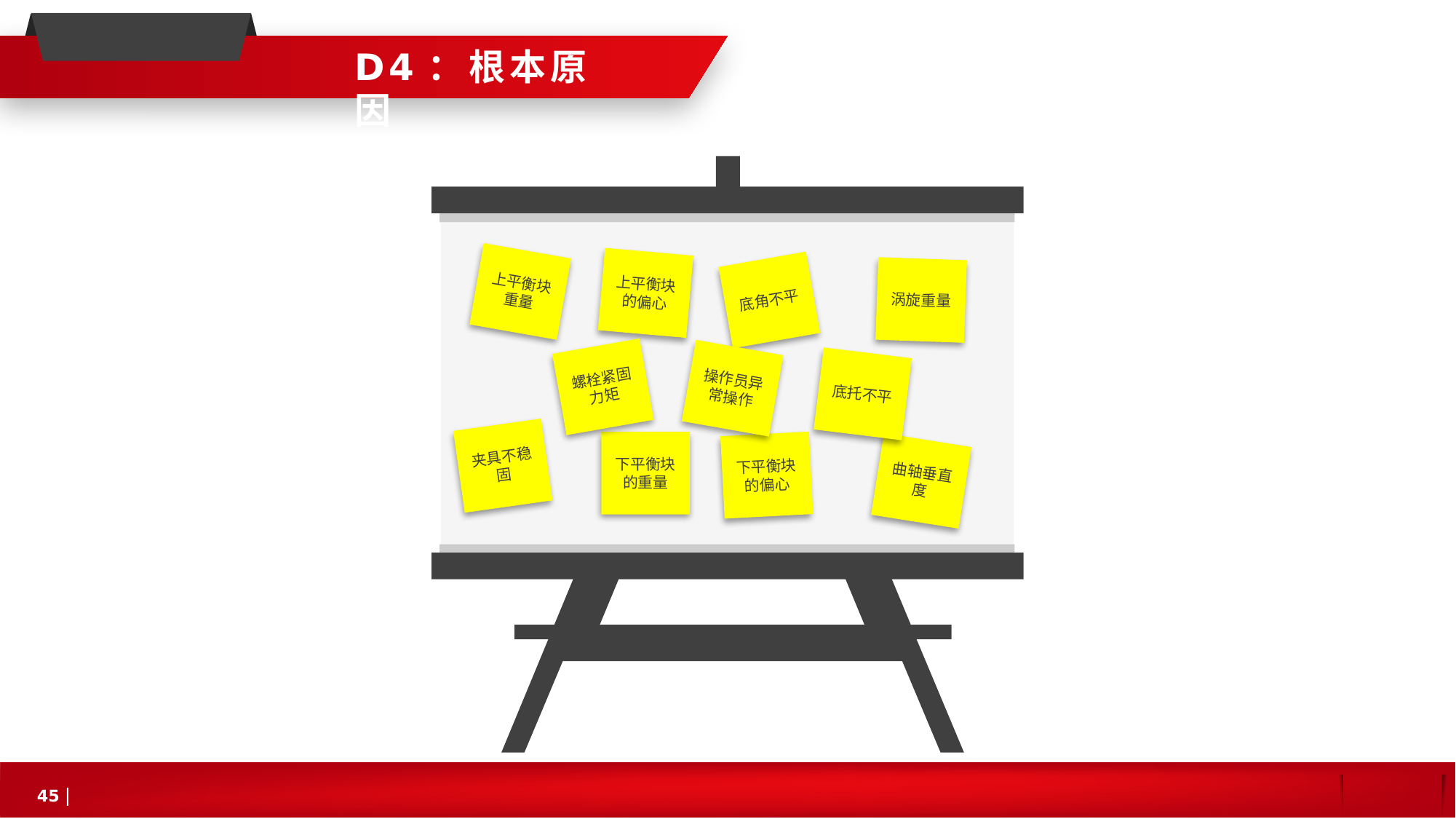

D4：根本原因

上平衡块重量
上平衡块的偏心
底角不平
涡旋重量
螺栓紧固力矩
操作员异常操作
底托不平
夹具不稳固
下平衡块的重量
下平衡块的偏心
曲轴垂直度